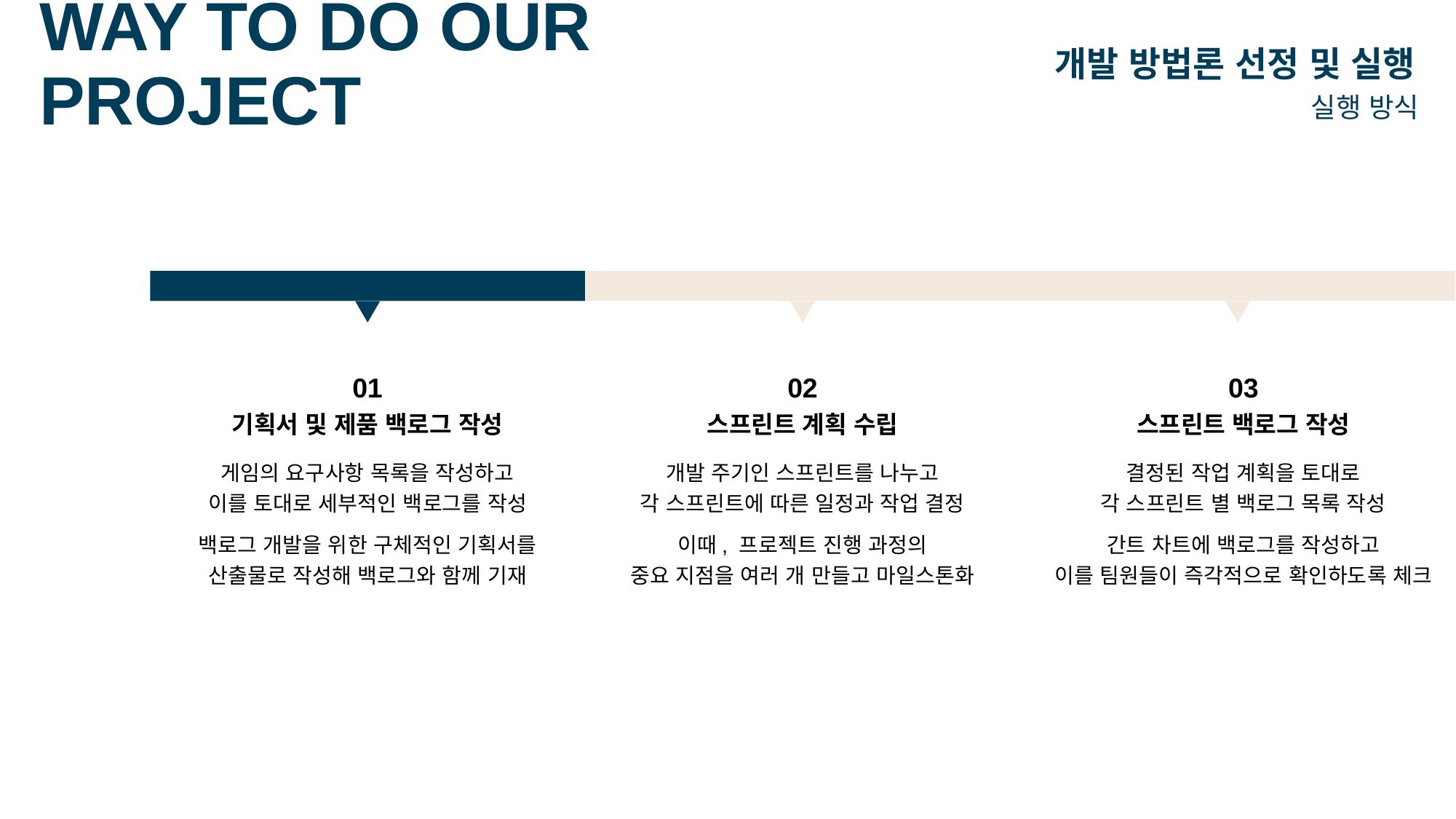

# WAY TO DO OUR PROJECT
개발 방법론 선정 및 실행
실행 방식

01
기획서 및 제품 백로그 작성
게임의 요구사항 목록을 작성하고
이를 토대로 세부적인 백로그를 작성

백로그 개발을 위한 구체적인 기획서를
산출물로 작성해 백로그와 함께 기재
02
스프린트 계획 수립
개발 주기인 스프린트를 나누고
각 스프린트에 따른 일정과 작업 결정

이때, 프로젝트 진행 과정의
중요 지점을 여러 개 만들고 마일스톤화
03
스프린트 백로그 작성
결정된 작업 계획을 토대로
각 스프린트 별 백로그 목록 작성

간트 차트에 백로그를 작성하고
이를 팀원들이 즉각적으로 확인하도록 체크